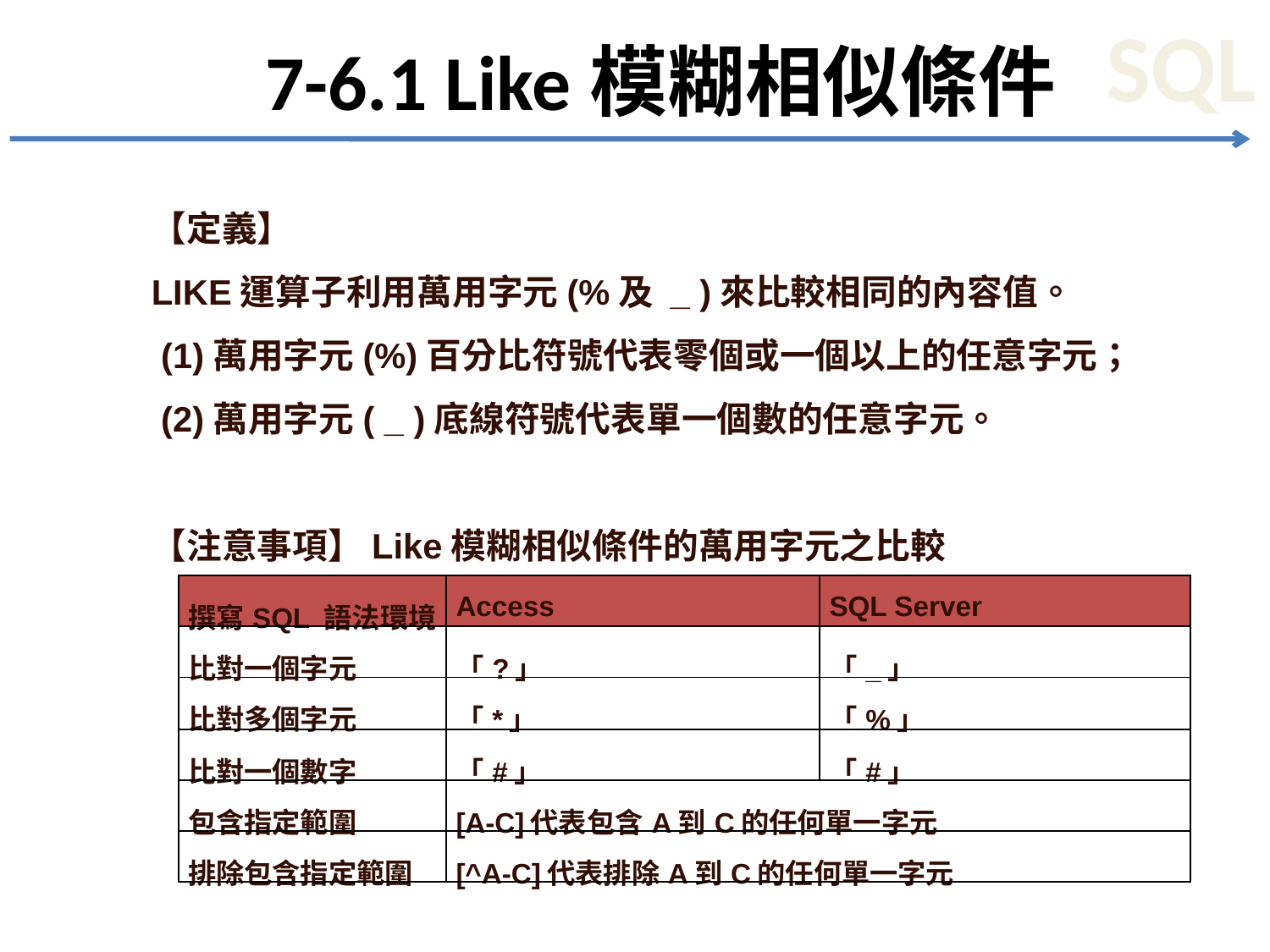

# 7-6.1 Like模糊相似條件
【定義】
LIKE運算子利用萬用字元(%及 _ )來比較相同的內容值。
 (1)萬用字元(%)百分比符號代表零個或一個以上的任意字元；
 (2)萬用字元( _ )底線符號代表單一個數的任意字元。

【注意事項】Like模糊相似條件的萬用字元之比較
| 撰寫SQL 語法環境 | Access | SQL Server |
| --- | --- | --- |
| 比對一個字元 | 「?」 | 「\_」 |
| 比對多個字元 | 「\*」 | 「%」 |
| 比對一個數字 | 「#」 | 「#」 |
| 包含指定範圍 | [A-C]代表包含A到C的任何單一字元 |  |
| 排除包含指定範圍 | [^A-C]代表排除A到C的任何單一字元 |  |